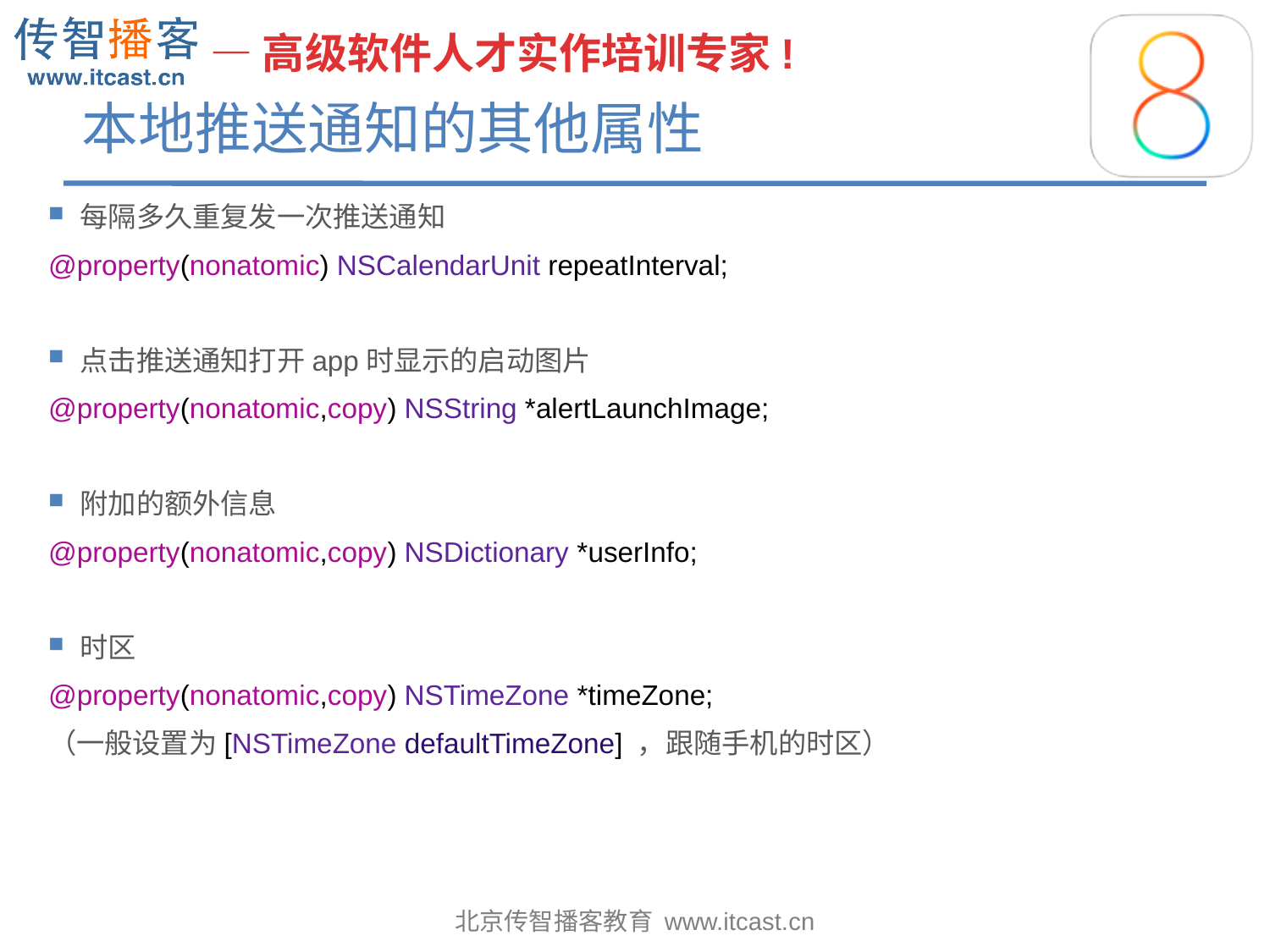

# 本地推送通知的其他属性
每隔多久重复发一次推送通知
@property(nonatomic) NSCalendarUnit repeatInterval;

点击推送通知打开app时显示的启动图片
@property(nonatomic,copy) NSString *alertLaunchImage;

附加的额外信息
@property(nonatomic,copy) NSDictionary *userInfo;

时区
@property(nonatomic,copy) NSTimeZone *timeZone;
（一般设置为[NSTimeZone defaultTimeZone] ，跟随手机的时区）